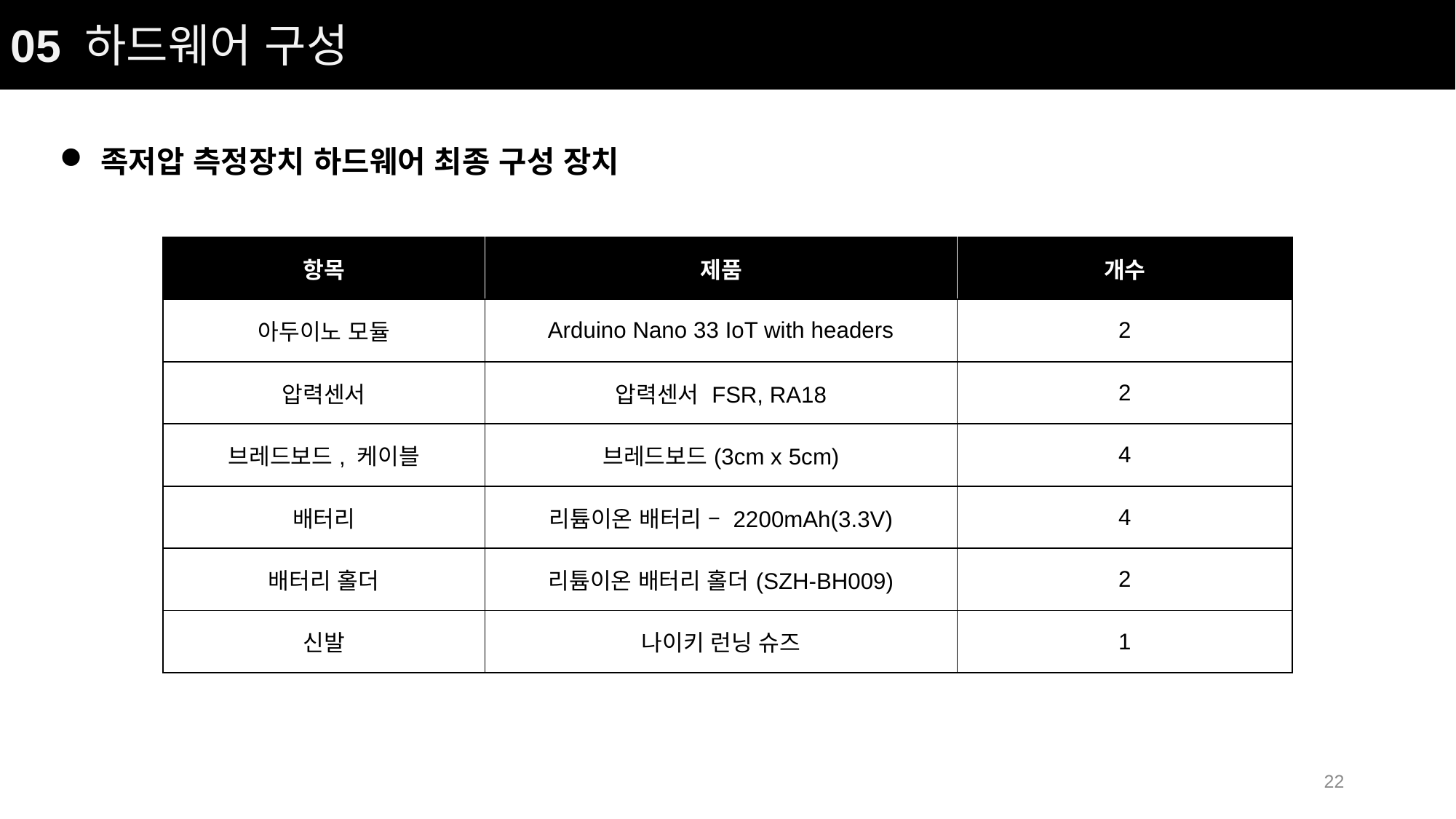

05 하드웨어 구성
족저압 측정장치 하드웨어 최종 구성 장치
| 항목 | 제품 | 개수 |
| --- | --- | --- |
| 아두이노 모듈 | Arduino Nano 33 IoT with headers | 2 |
| 압력센서 | 압력센서 FSR, RA18 | 2 |
| 브레드보드, 케이블 | 브레드보드(3cm x 5cm) | 4 |
| 배터리 | 리튬이온 배터리 – 2200mAh(3.3V) | 4 |
| 배터리 홀더 | 리튬이온 배터리 홀더(SZH-BH009) | 2 |
| 신발 | 나이키 런닝 슈즈 | 1 |
22